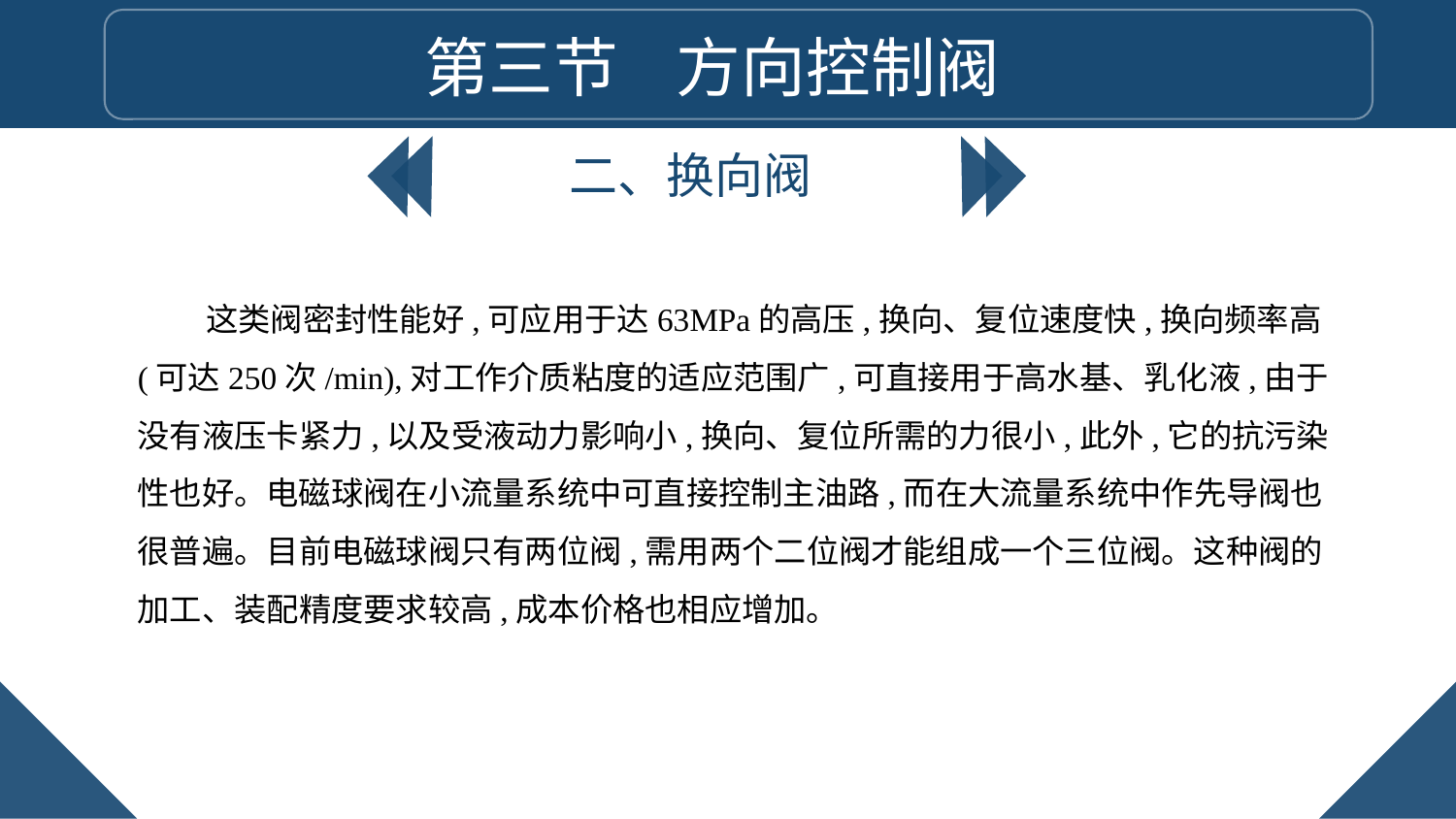

第三节    方向控制阀
二、换向阀

这类阀密封性能好,可应用于达63MPa的高压,换向、复位速度快,换向频率高(可达250次/min),对工作介质粘度的适应范围广,可直接用于高水基、乳化液,由于没有液压卡紧力,以及受液动力影响小,换向、复位所需的力很小,此外,它的抗污染性也好。电磁球阀在小流量系统中可直接控制主油路,而在大流量系统中作先导阀也很普遍。目前电磁球阀只有两位阀,需用两个二位阀才能组成一个三位阀。这种阀的加工、装配精度要求较高,成本价格也相应增加。